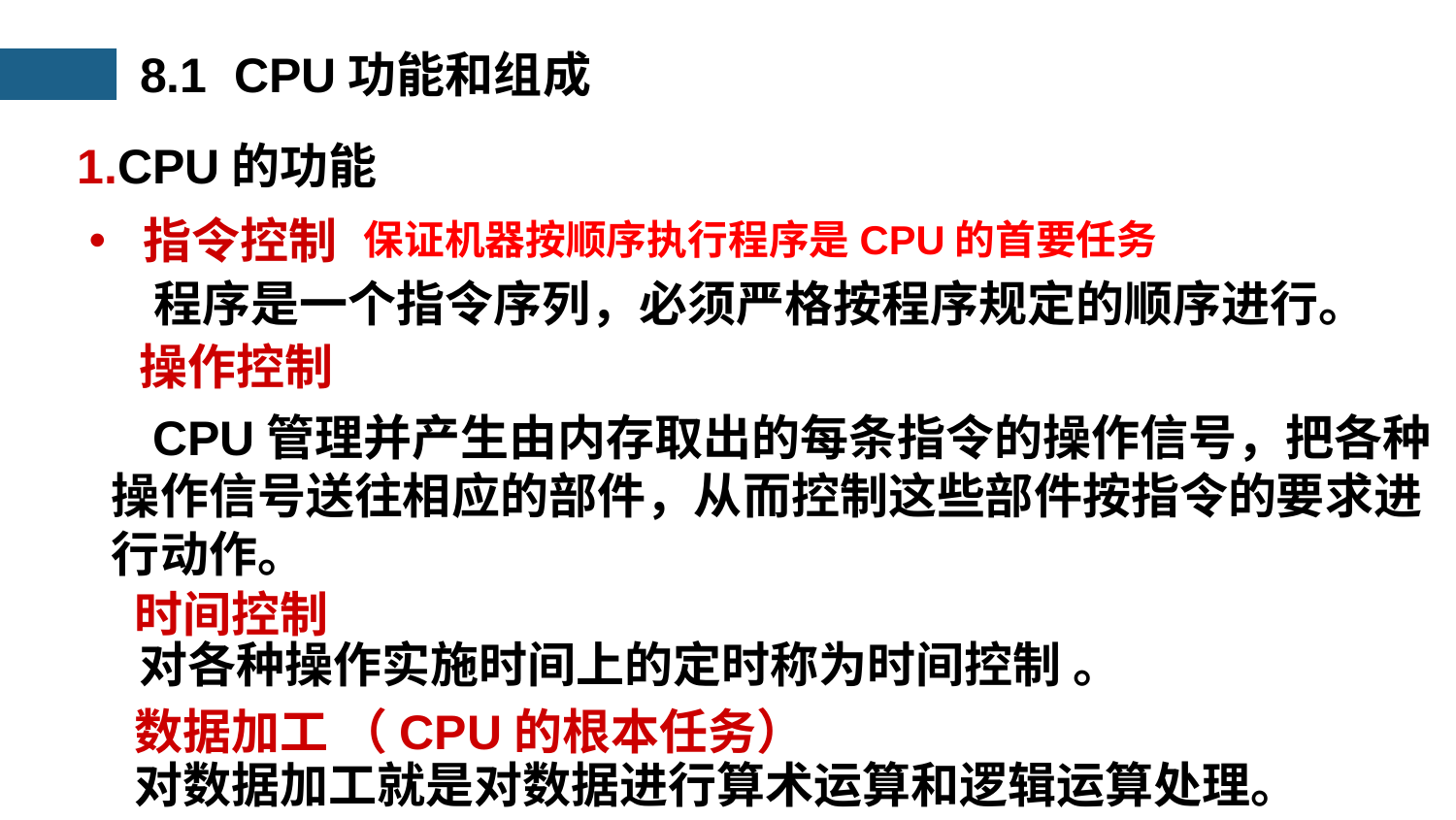

8.1  CPU功能和组成
1.CPU的功能
保证机器按顺序执行程序是CPU的首要任务
指令控制
程序是一个指令序列，必须严格按程序规定的顺序进行。
操作控制
   CPU管理并产生由内存取出的每条指令的操作信号，把各种操作信号送往相应的部件，从而控制这些部件按指令的要求进行动作。
时间控制
对各种操作实施时间上的定时称为时间控制 。
数据加工 （CPU的根本任务）
对数据加工就是对数据进行算术运算和逻辑运算处理。